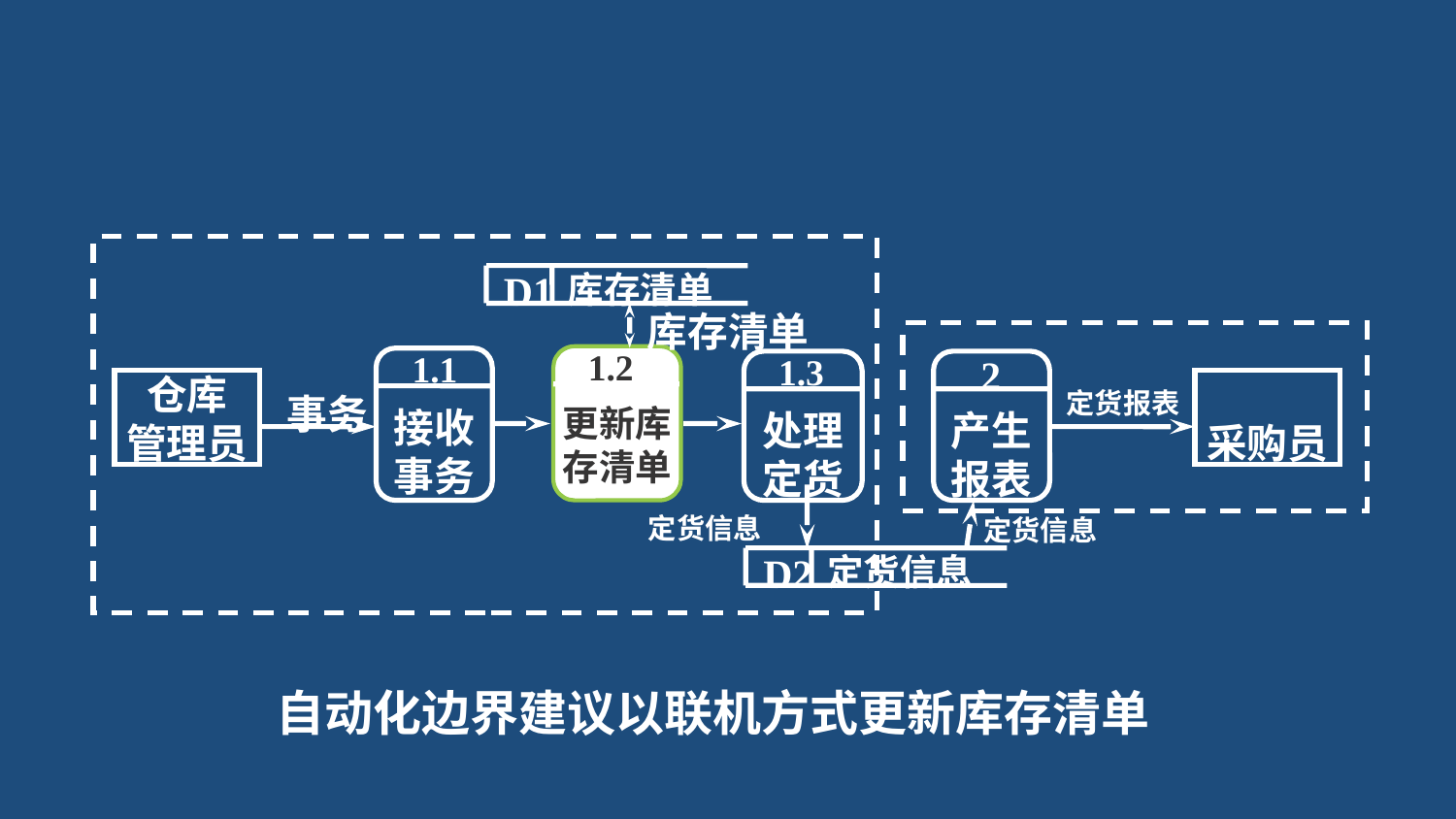

D1
库存清单

库存清单

1.2
1.1

更新库存清单

接收事务
1.3
2

处理定货

产生报表
仓库
管理员

采购员

定货报表
事务

定货信息
定货信息

D2
定货信息
自动化边界建议以联机方式更新库存清单